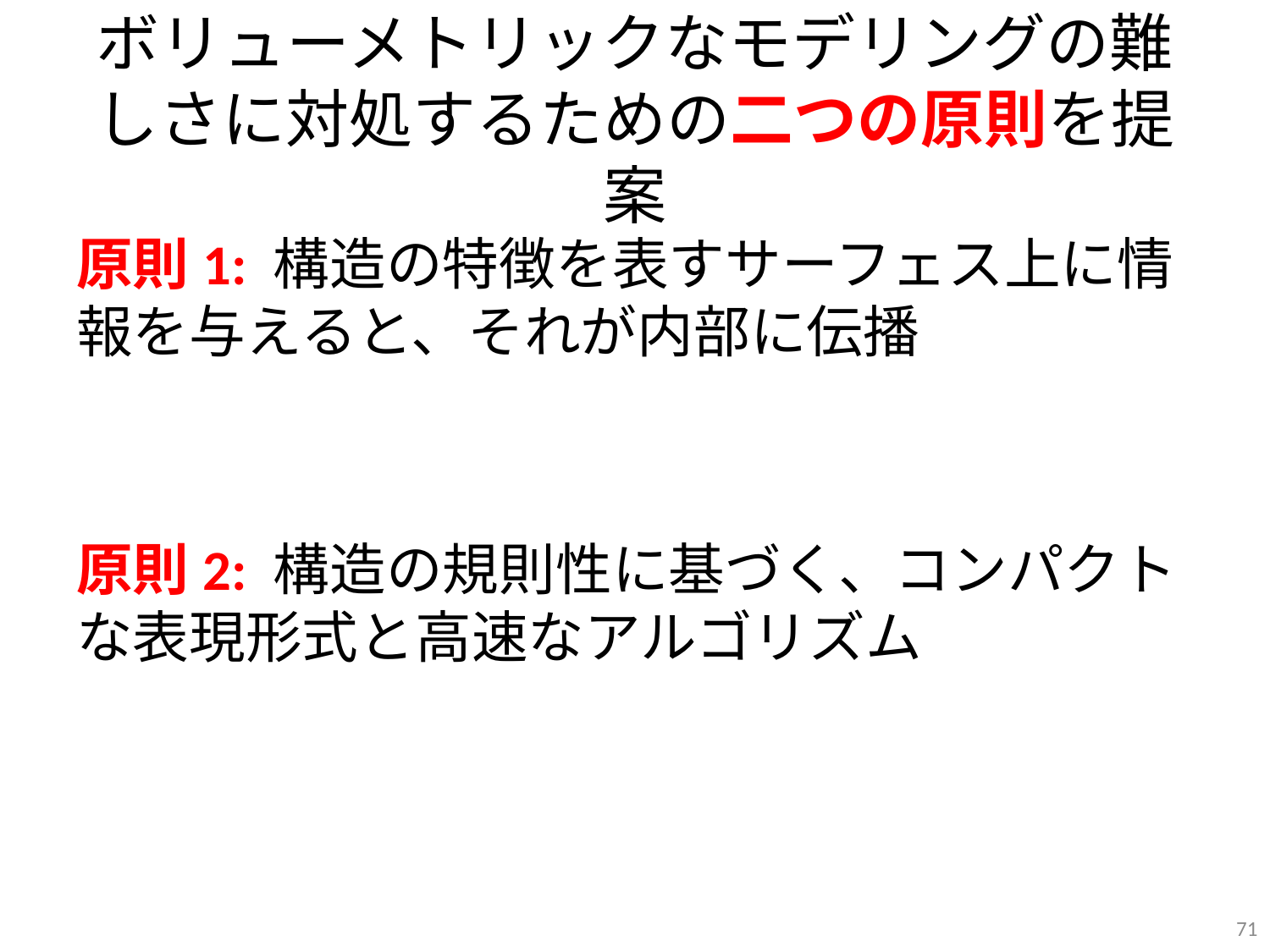

# ボリューメトリックなモデリングの難しさに対処するための二つの原則を提案
原則1: 構造の特徴を表すサーフェス上に情報を与えると、それが内部に伝播

原則2: 構造の規則性に基づく、コンパクトな表現形式と高速なアルゴリズム
71